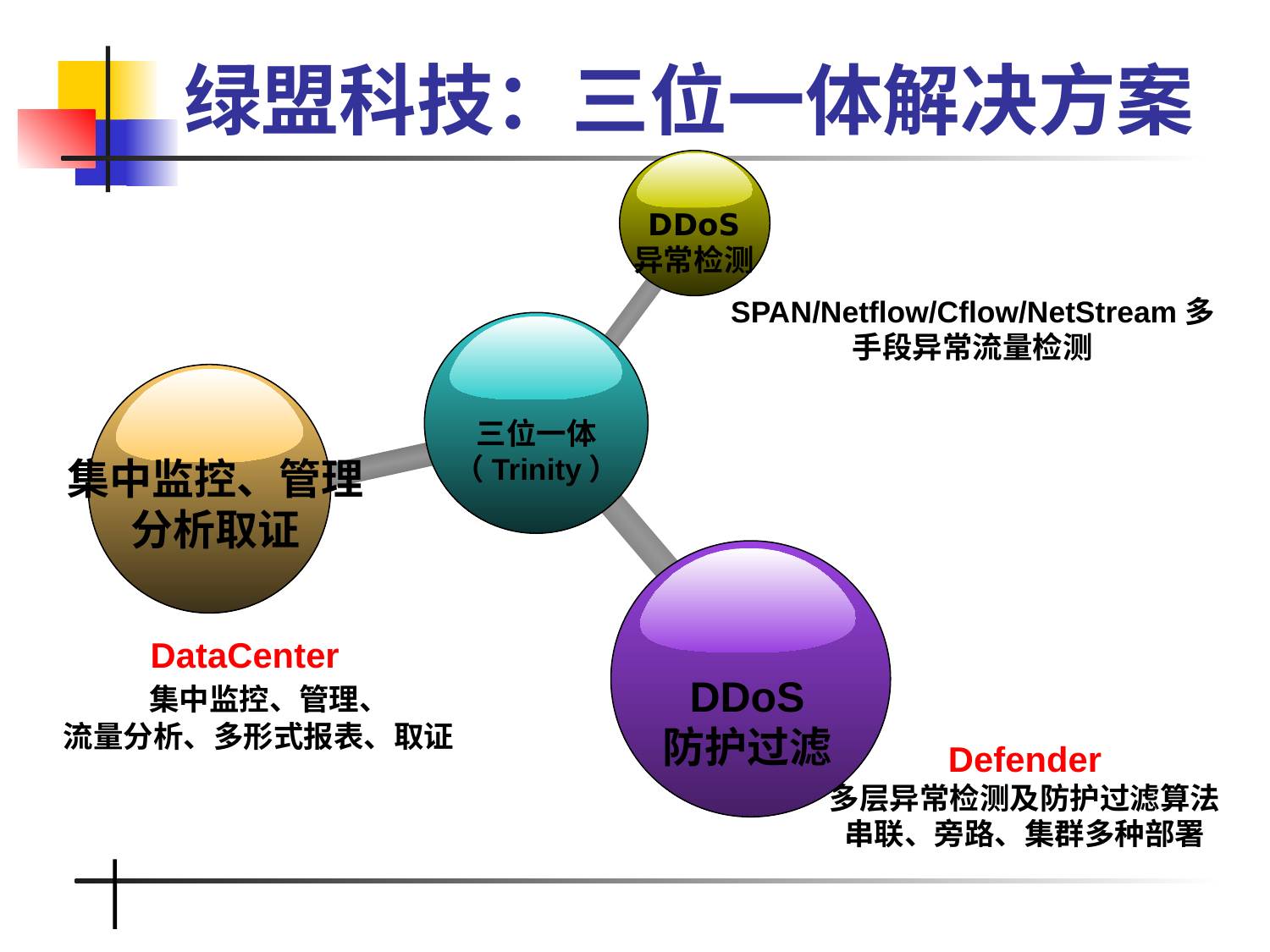

绿盟科技：三位一体解决方案

DDoS
异常检测

三位一体
（Trinity）
SPAN/Netflow/Cflow/NetStream多手段异常流量检测

集中监控、管理
分析取证

DDoS
防护过滤
DataCenter
     集中监控、管理、
   流量分析、多形式报表、取证
Defender
多层异常检测及防护过滤算法
串联、旁路、集群多种部署